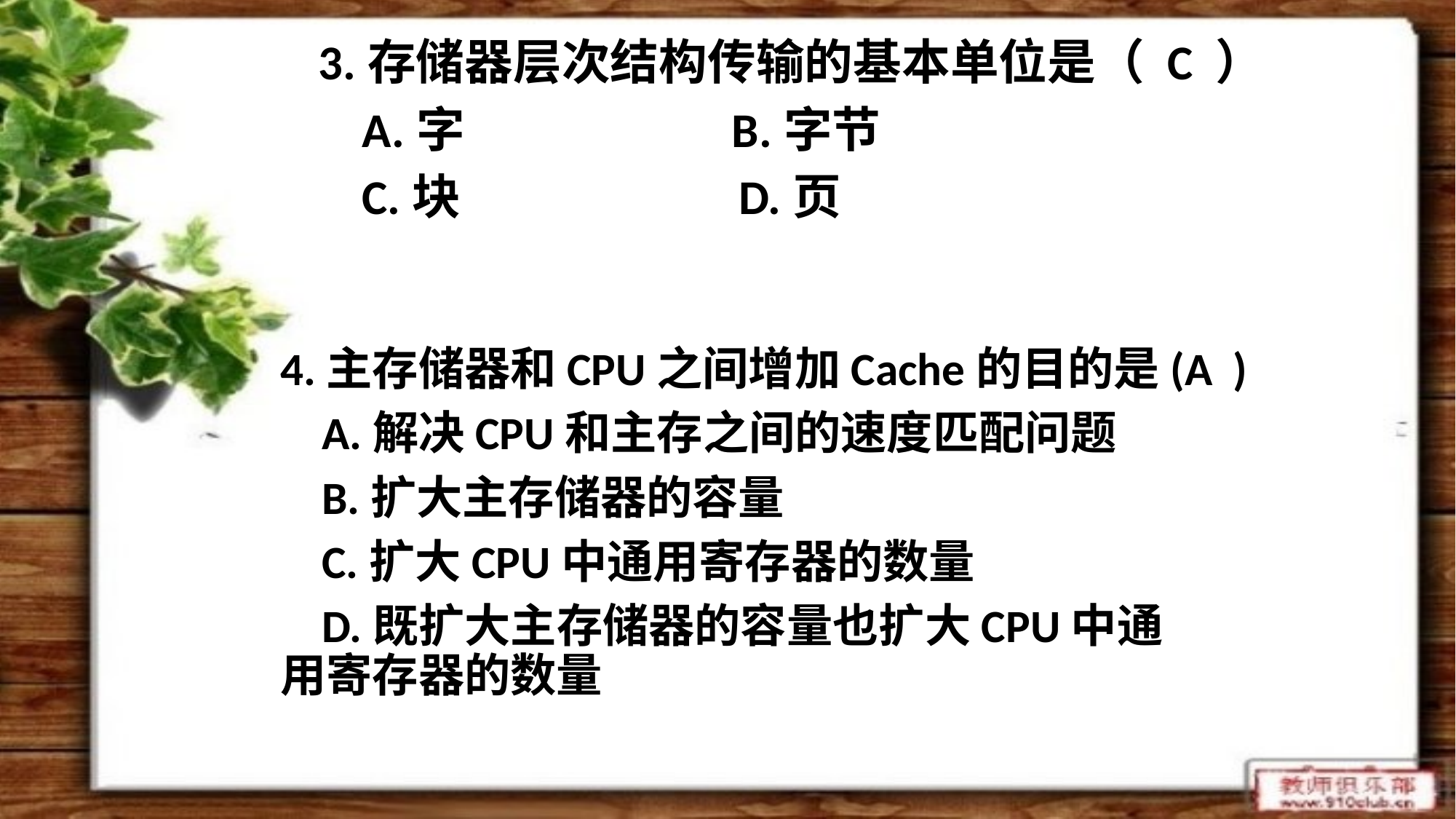

3.存储器层次结构传输的基本单位是（ C ）
	    A.字                       B.字节
	    C.块                        D.页
	4.主存储器和CPU之间增加Cache的目的是(A  )
	    A.解决CPU和主存之间的速度匹配问题
 	    B.扩大主存储器的容量
	    C.扩大CPU中通用寄存器的数量
	    D.既扩大主存储器的容量也扩大CPU中通	        		用寄存器的数量